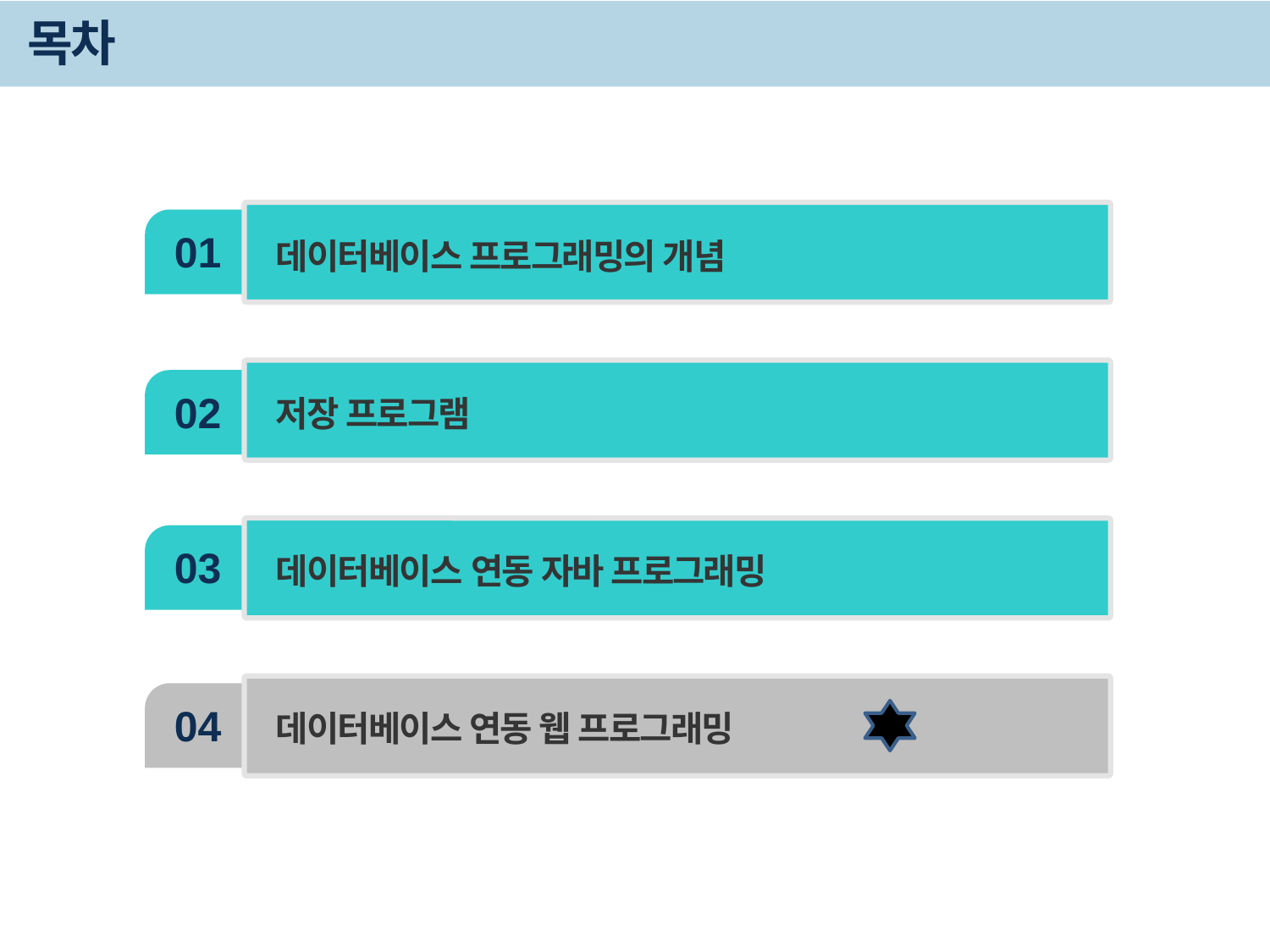

# 목차

01
데이터베이스 프로그래밍의 개념

02
저장 프로그램

03
데이터베이스 연동 자바 프로그래밍

04
데이터베이스 연동 웹 프로그래밍